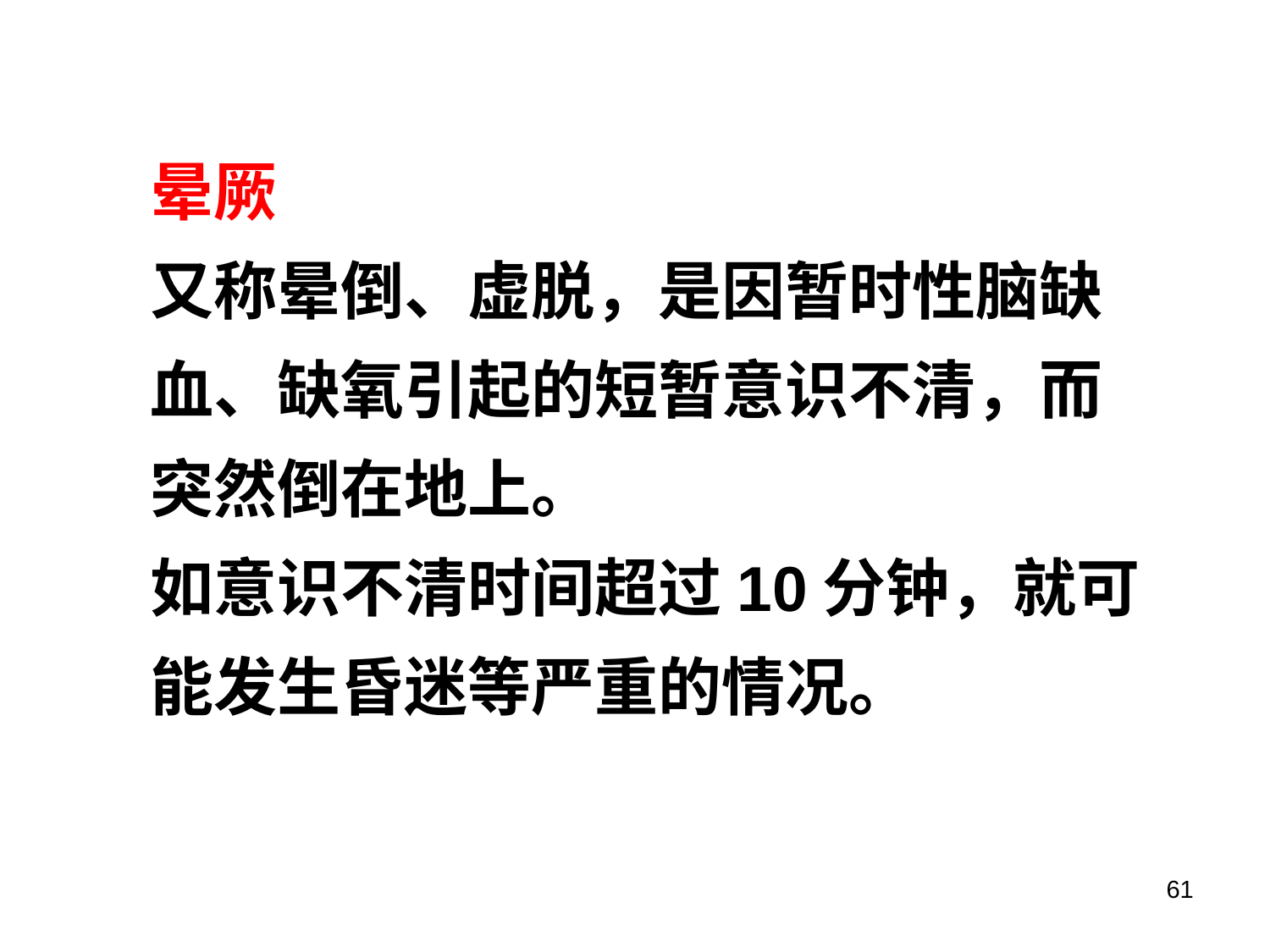

# 晕厥 又称晕倒、虚脱，是因暂时性脑缺血、缺氧引起的短暂意识不清，而突然倒在地上。 如意识不清时间超过10分钟，就可能发生昏迷等严重的情况。
61